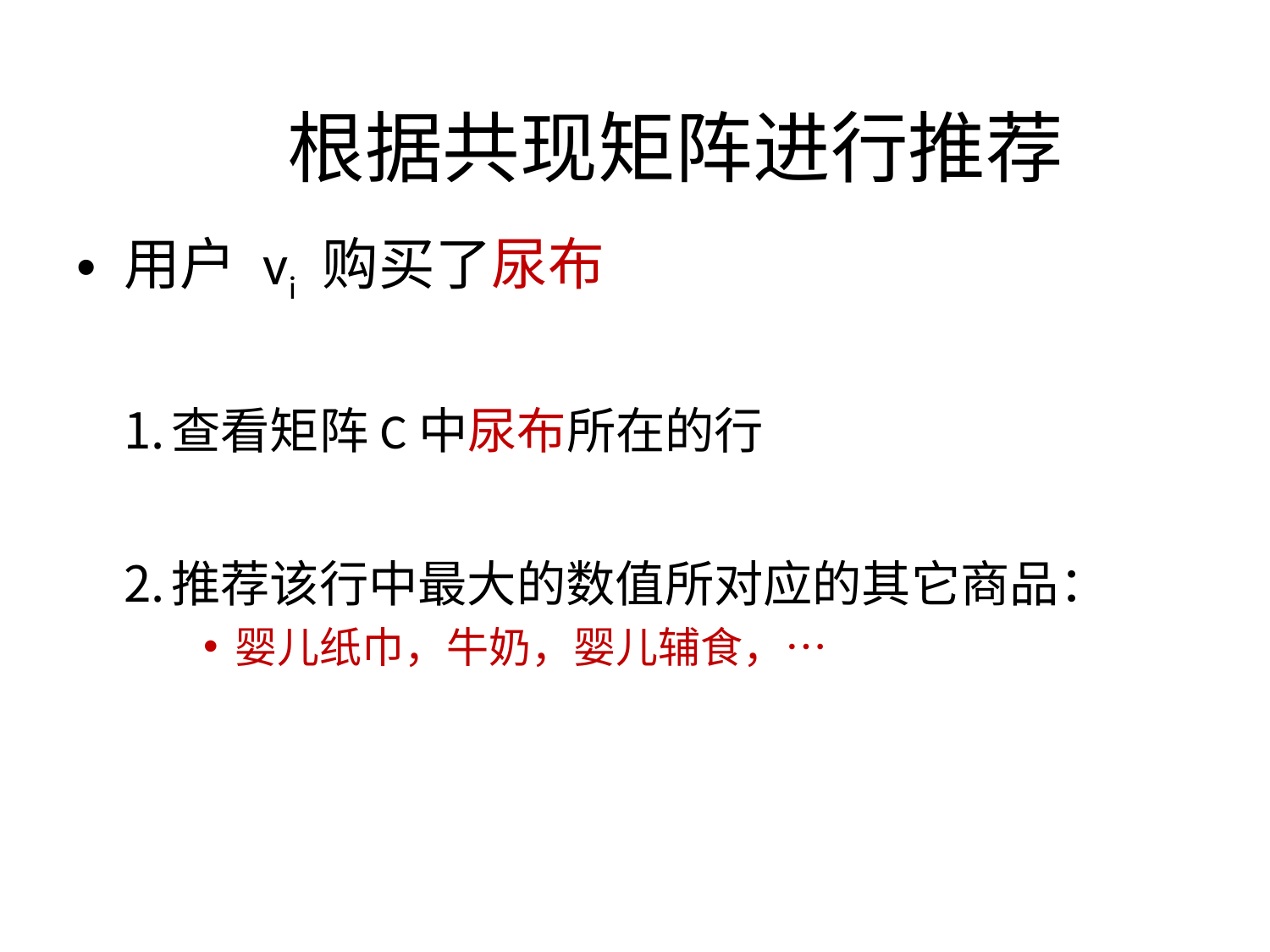

# 根据共现矩阵进行推荐
用户 vi 购买了尿布

查看矩阵C中尿布所在的行

推荐该行中最大的数值所对应的其它商品：
婴儿纸巾，牛奶，婴儿辅食，…